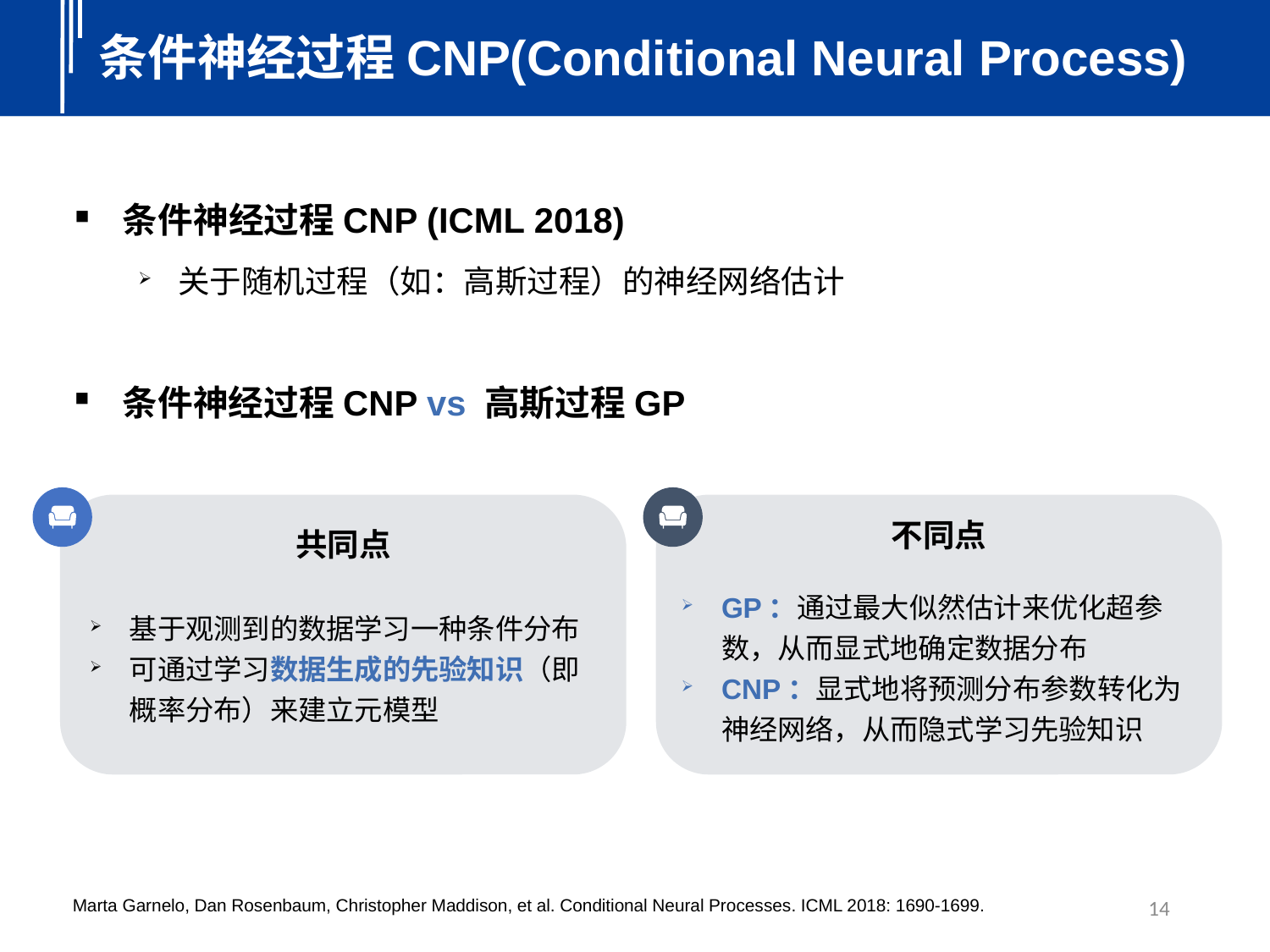

条件神经过程CNP(Conditional Neural Process)
条件神经过程CNP (ICML 2018)
关于随机过程（如：高斯过程）的神经网络估计
条件神经过程CNP vs 高斯过程GP

不同点
共同点
GP：通过最大似然估计来优化超参数，从而显式地确定数据分布
CNP：显式地将预测分布参数转化为神经网络，从而隐式学习先验知识
基于观测到的数据学习一种条件分布
可通过学习数据生成的先验知识（即概率分布）来建立元模型
14
Marta Garnelo, Dan Rosenbaum, Christopher Maddison, et al. Conditional Neural Processes. ICML 2018: 1690-1699.